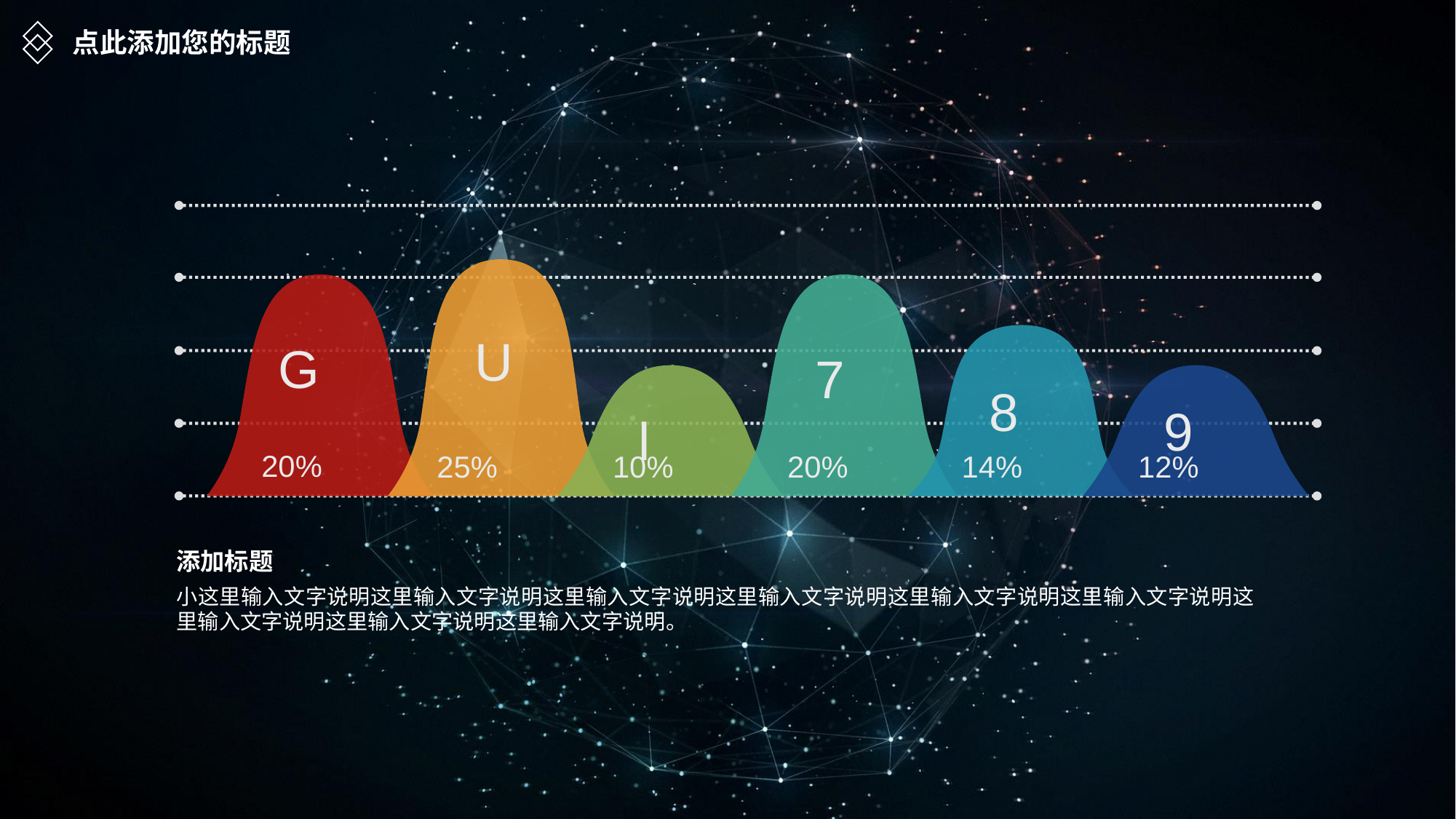

点此添加您的标题

U
G

7

8
9
l

20%
25%
10%
20%
14%
12%

添加标题
小这里输入文字说明这里输入文字说明这里输入文字说明这里输入文字说明这里输入文字说明这里输入文字说明这里输入文字说明这里输入文字说明这里输入文字说明。